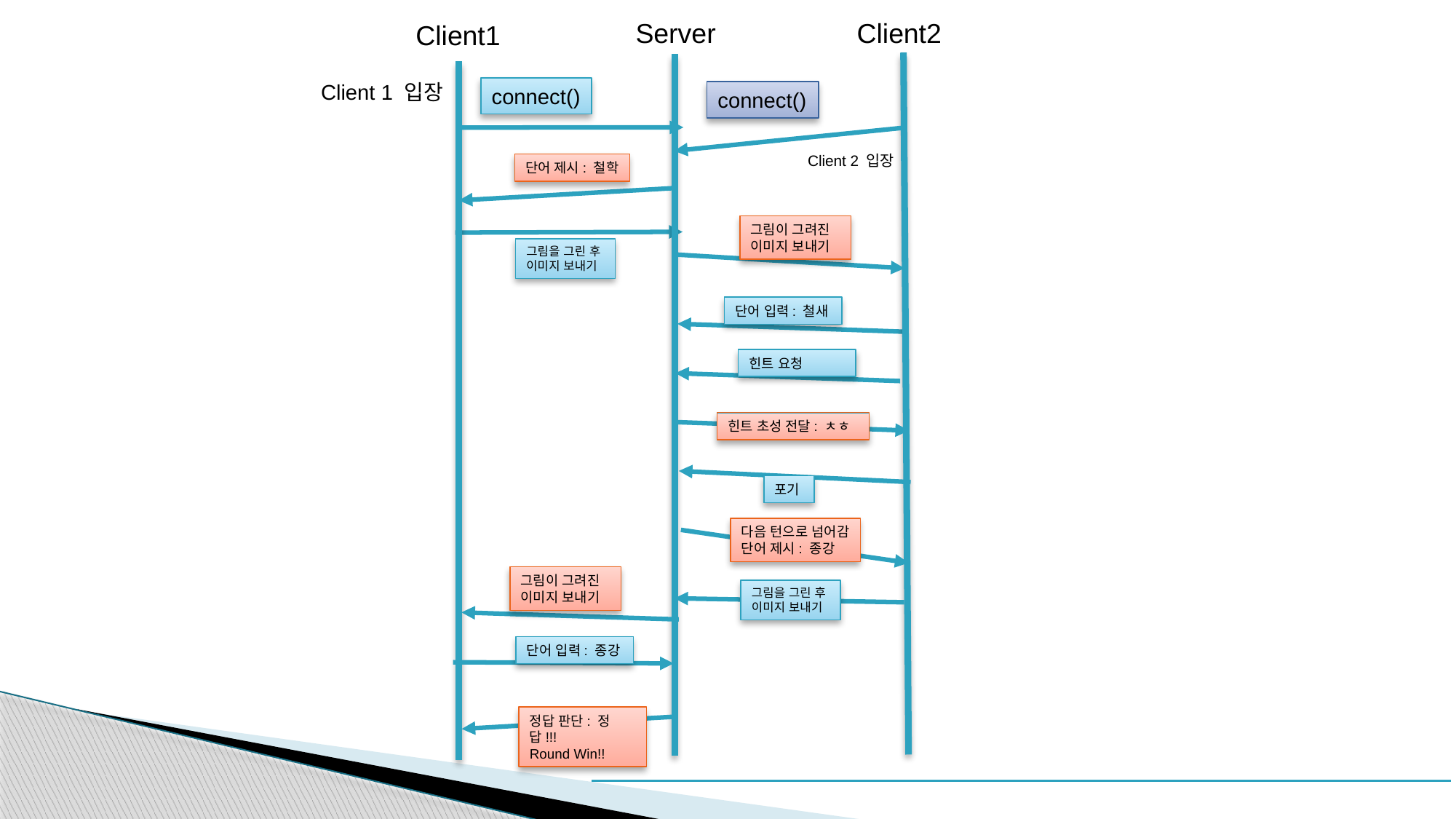

Server
Client2
Client1
Client 1 입장
connect()
connect()
Client 2 입장
단어 제시: 철학
그림이 그려진 이미지 보내기
그림을 그린 후
이미지 보내기
단어 입력: 철새
힌트 요청
힌트 초성 전달: ㅊㅎ
포기
다음 턴으로 넘어감
단어 제시: 종강
그림이 그려진 이미지 보내기
그림을 그린 후
이미지 보내기
단어 입력: 종강
정답 판단: 정답!!!
Round Win!!